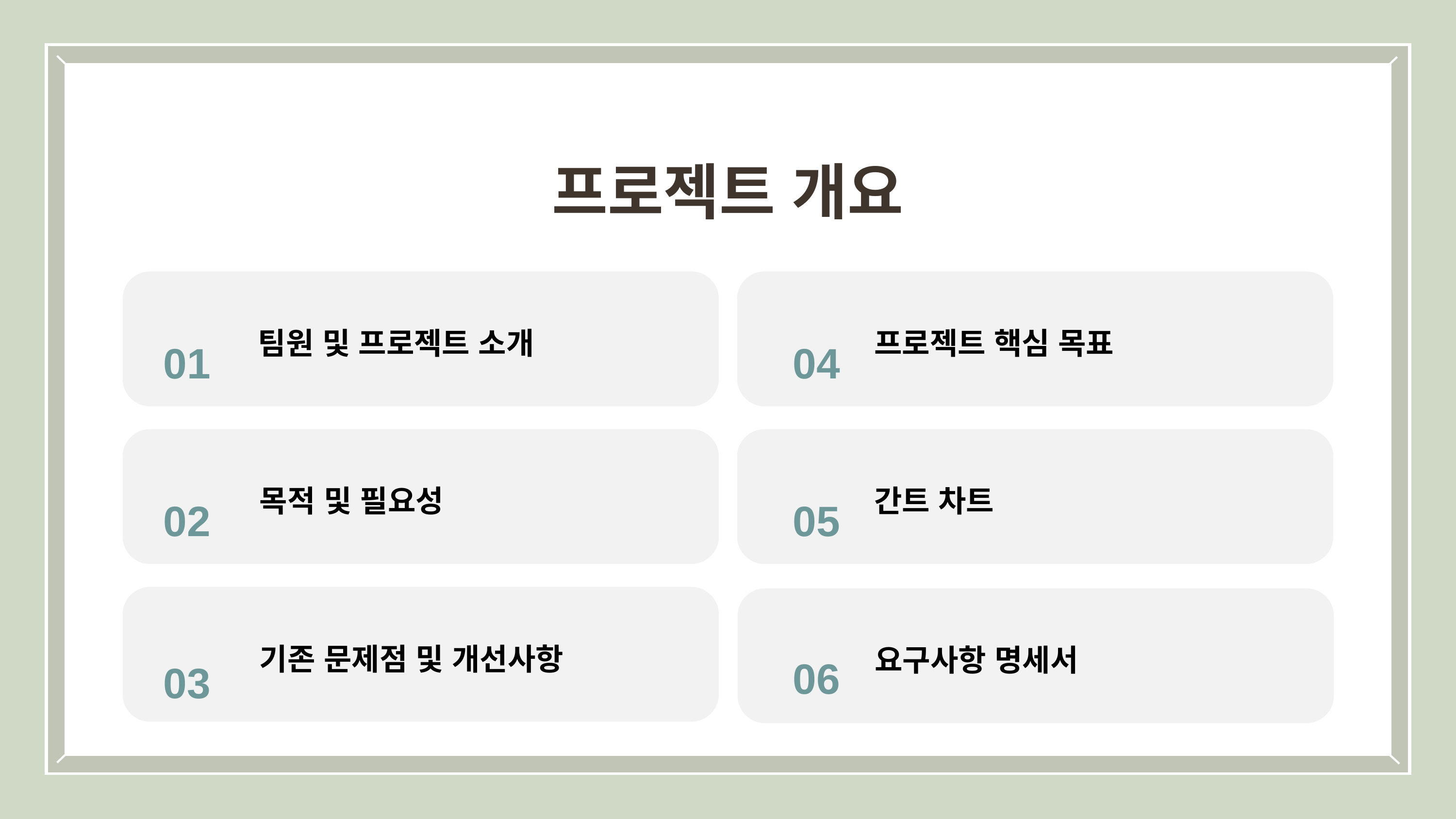

프로젝트 개요

01
04
팀원 및 프로젝트 소개
프로젝트 핵심 목표

02
05
목적 및 필요성
간트 차트

06
03
기존 문제점 및 개선사항
요구사항 명세서